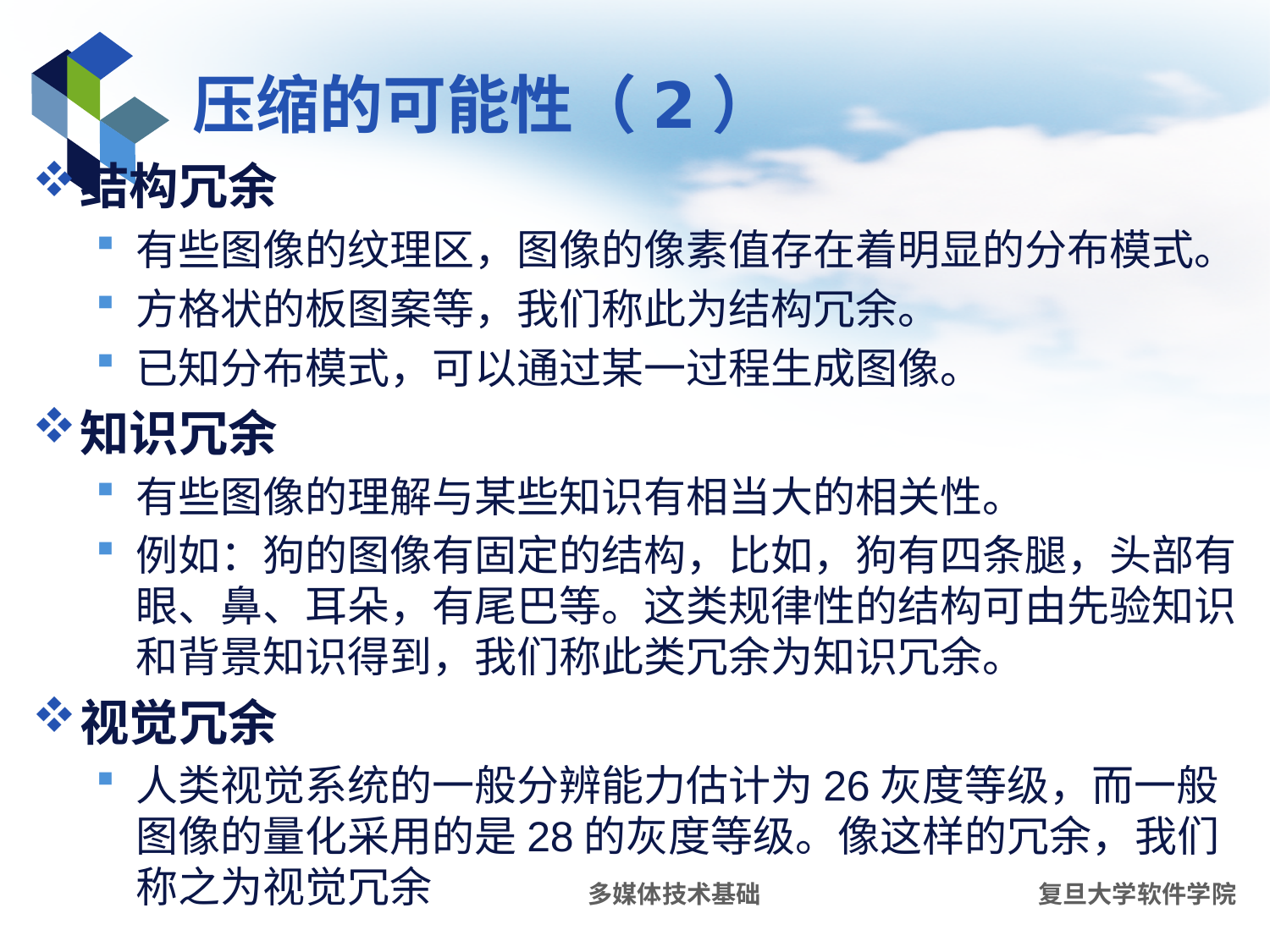

# 压缩的可能性（2）
结构冗余
有些图像的纹理区，图像的像素值存在着明显的分布模式。
方格状的板图案等，我们称此为结构冗余。
已知分布模式，可以通过某一过程生成图像。
知识冗余
有些图像的理解与某些知识有相当大的相关性。
例如：狗的图像有固定的结构，比如，狗有四条腿，头部有眼、鼻、耳朵，有尾巴等。这类规律性的结构可由先验知识和背景知识得到，我们称此类冗余为知识冗余。
视觉冗余
人类视觉系统的一般分辨能力估计为26灰度等级，而一般图像的量化采用的是28的灰度等级。像这样的冗余，我们称之为视觉冗余

多媒体技术基础